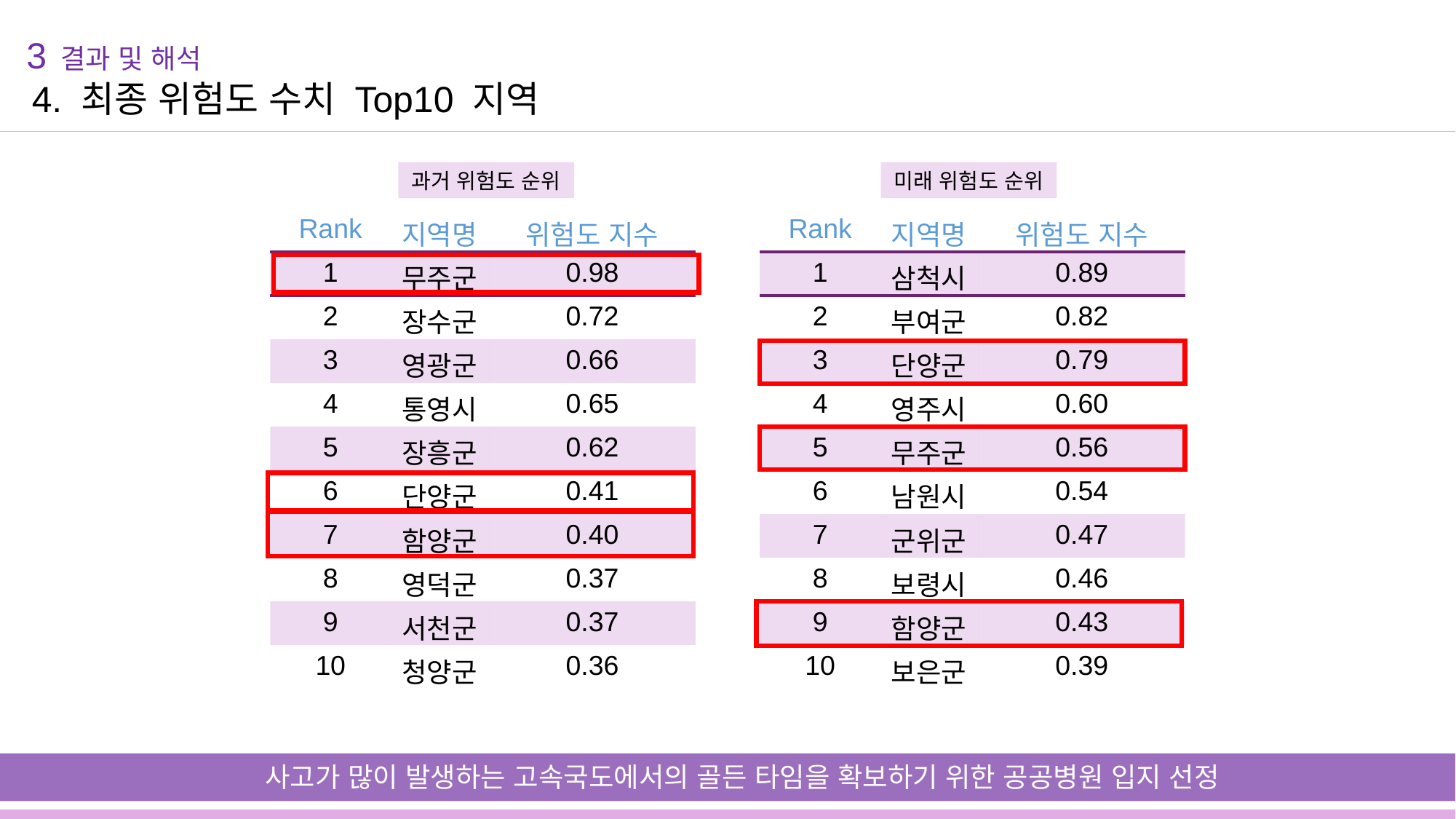

3 결과 및 해석
4. 최종 위험도 수치 Top10 지역
미래 위험도 순위
과거 위험도 순위
| Rank | 지역명 | 위험도 지수 |
| --- | --- | --- |
| 1 | 무주군 | 0.98 |
| 2 | 장수군 | 0.72 |
| 3 | 영광군 | 0.66 |
| 4 | 통영시 | 0.65 |
| 5 | 장흥군 | 0.62 |
| 6 | 단양군 | 0.41 |
| 7 | 함양군 | 0.40 |
| 8 | 영덕군 | 0.37 |
| 9 | 서천군 | 0.37 |
| 10 | 청양군 | 0.36 |
| Rank | 지역명 | 위험도 지수 |
| --- | --- | --- |
| 1 | 삼척시 | 0.89 |
| 2 | 부여군 | 0.82 |
| 3 | 단양군 | 0.79 |
| 4 | 영주시 | 0.60 |
| 5 | 무주군 | 0.56 |
| 6 | 남원시 | 0.54 |
| 7 | 군위군 | 0.47 |
| 8 | 보령시 | 0.46 |
| 9 | 함양군 | 0.43 |
| 10 | 보은군 | 0.39 |

사고가 많이 발생하는 고속국도에서의 골든 타임을 확보하기 위한 공공병원 입지 선정